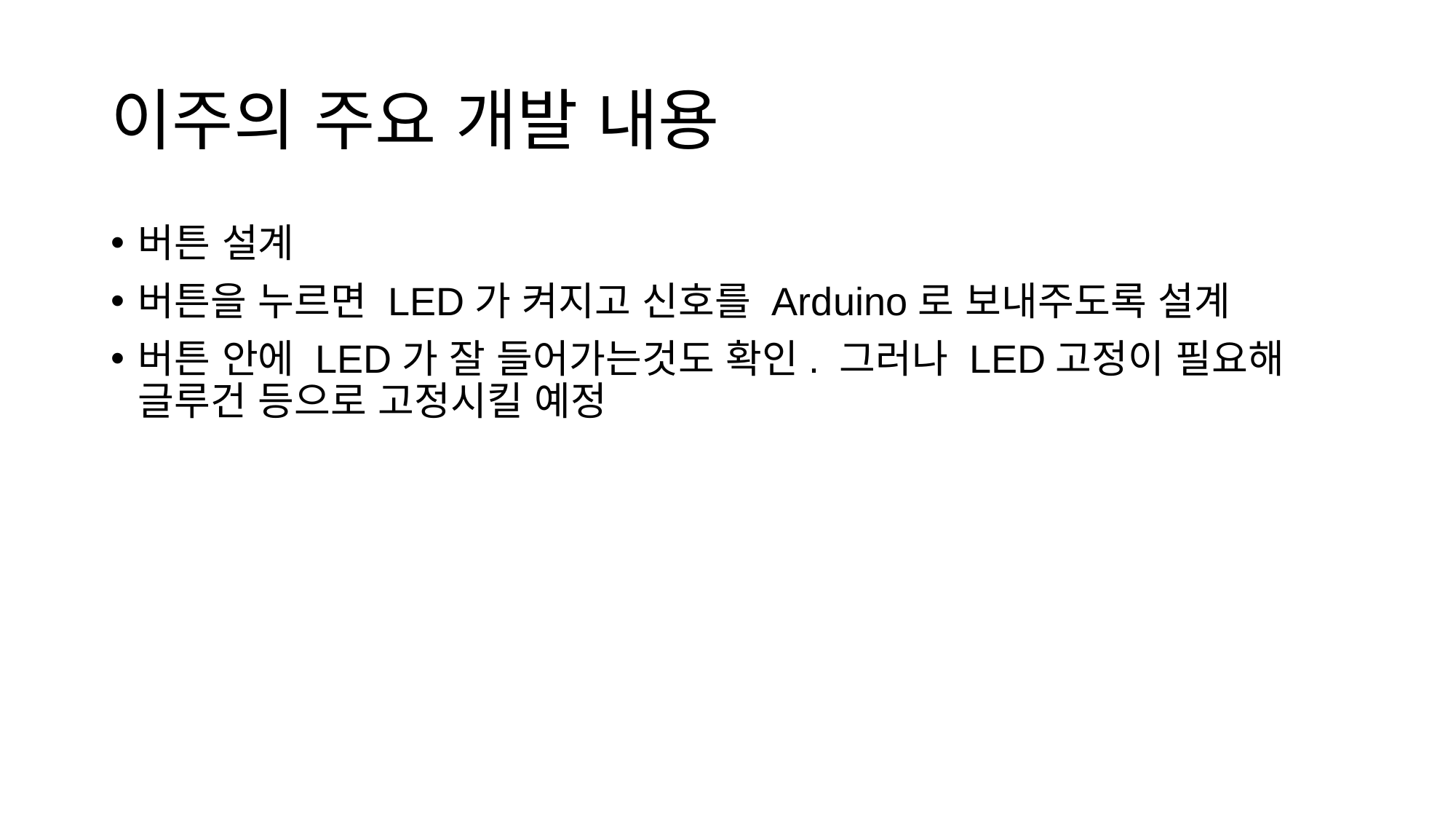

# 이주의 주요 개발 내용
버튼 설계
버튼을 누르면 LED가 켜지고 신호를 Arduino로 보내주도록 설계
버튼 안에 LED가 잘 들어가는것도 확인. 그러나 LED고정이 필요해 글루건 등으로 고정시킬 예정